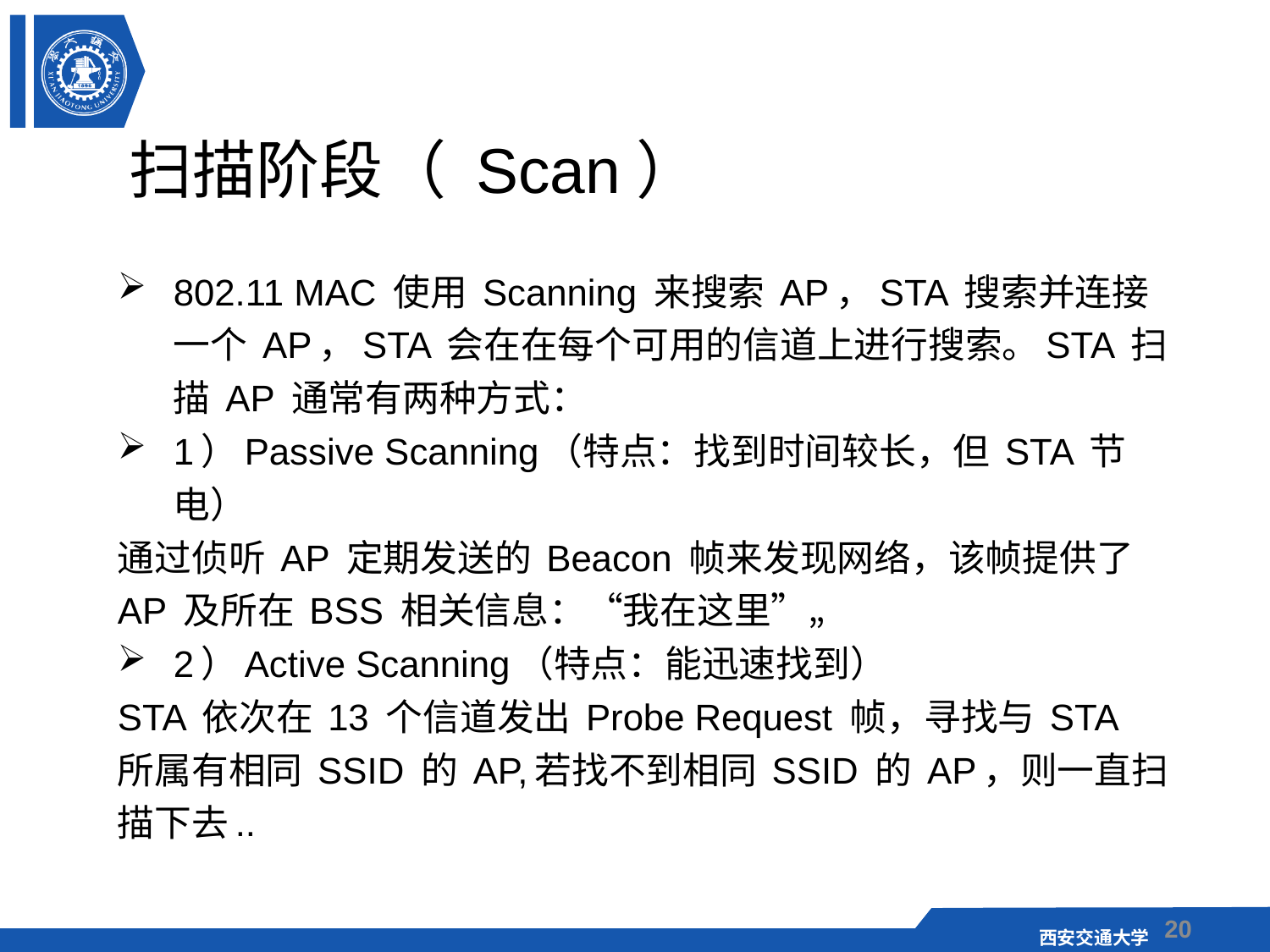

# 扫描阶段（ Scan）
802.11 MAC 使用 Scanning 来搜索 AP，STA 搜索并连接一个 AP，STA 会在在每个可用的信道上进行搜索。STA 扫描 AP 通常有两种方式：
1）Passive Scanning（特点：找到时间较长，但 STA 节电）
通过侦听 AP 定期发送的 Beacon 帧来发现网络，该帧提供了 AP 及所在 BSS 相关信息：“我在这里”„
2）Active Scanning（特点：能迅速找到）
STA 依次在 13 个信道发出 Probe Request 帧，寻找与 STA 所属有相同 SSID 的 AP,若找不到相同 SSID 的 AP，则一直扫描下去..

20